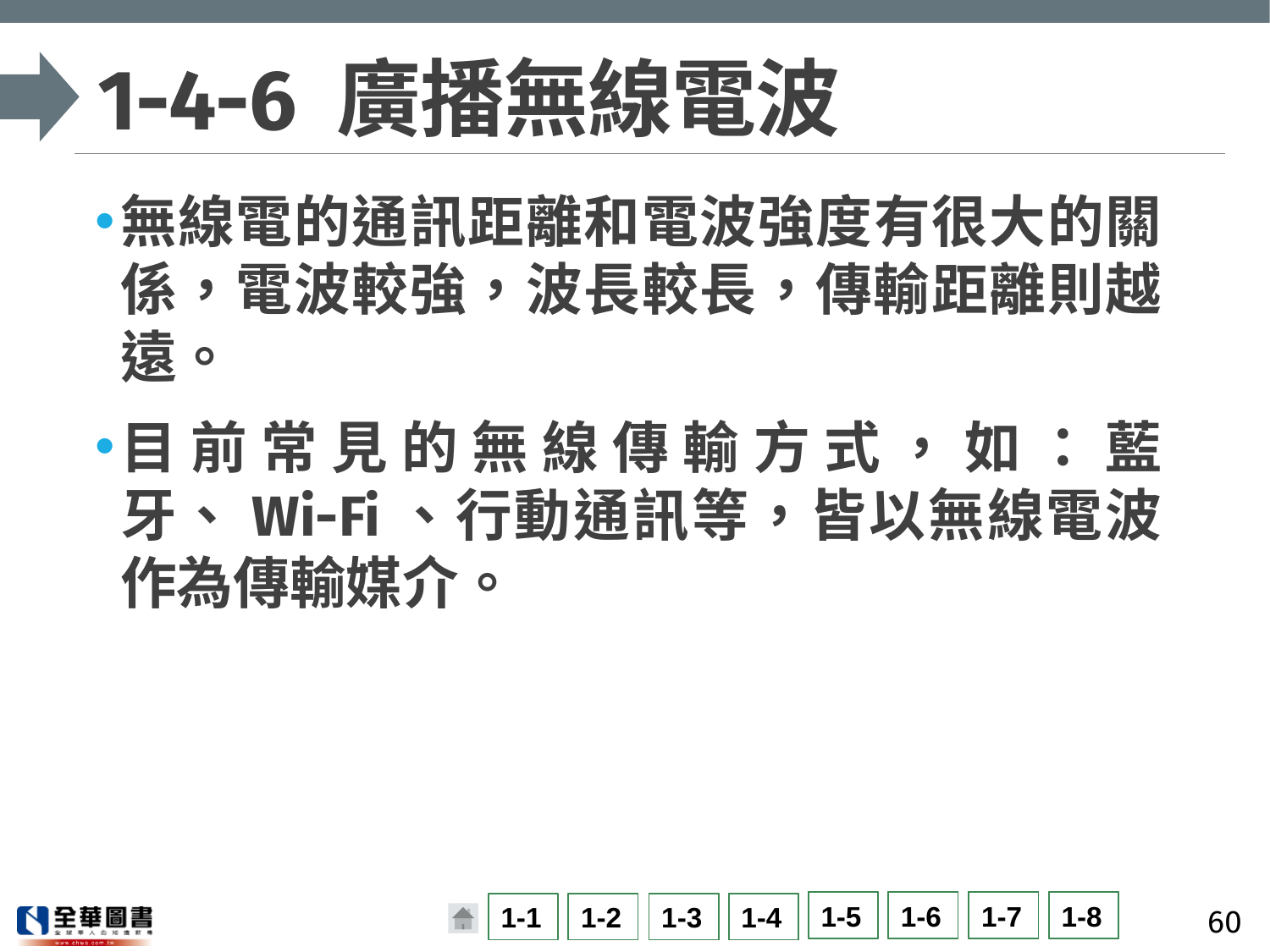

# 1-4-6 廣播無線電波
無線電的通訊距離和電波強度有很大的關係，電波較強，波長較長，傳輸距離則越遠。
目前常見的無線傳輸方式，如：藍牙、Wi-Fi、行動通訊等，皆以無線電波作為傳輸媒介。

60